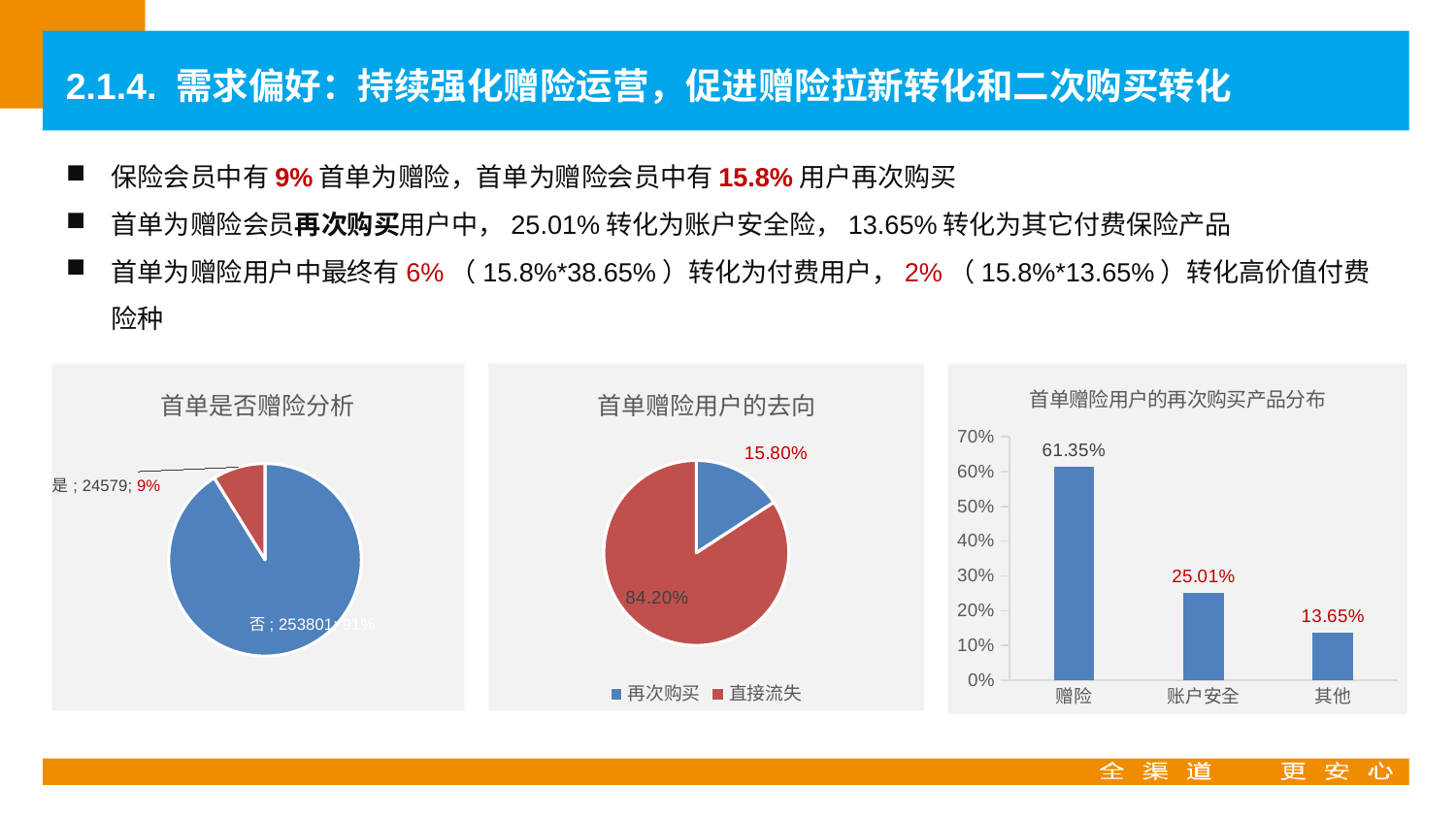

2.1.4. 需求偏好：持续强化赠险运营，促进赠险拉新转化和二次购买转化
保险会员中有9%首单为赠险，首单为赠险会员中有15.8%用户再次购买
首单为赠险会员再次购买用户中，25.01%转化为账户安全险，13.65%转化为其它付费保险产品
首单为赠险用户中最终有6%（15.8%*38.65%）转化为付费用户，2%（15.8%*13.65%）转化高价值付费险种

### Chart: 首单是否赠险分析

| Category | 用户数 |
|---|---|
| 否 | 253801.0 |
| 是 | 24579.0 |

### Chart: 首单赠险用户的去向

| Category | pct |
|---|---|
| 再次购买 | 0.1580377829263946 |
| 直接流失 | 0.8419622170736054 |

### Chart: 首单赠险用户的再次购买产品分布

| Category |  |
|---|---|
| 赠险 | 0.6134761770510291 |
| 账户安全 | 0.25007048209754723 |
| 其他 | 0.1364533408514237 |